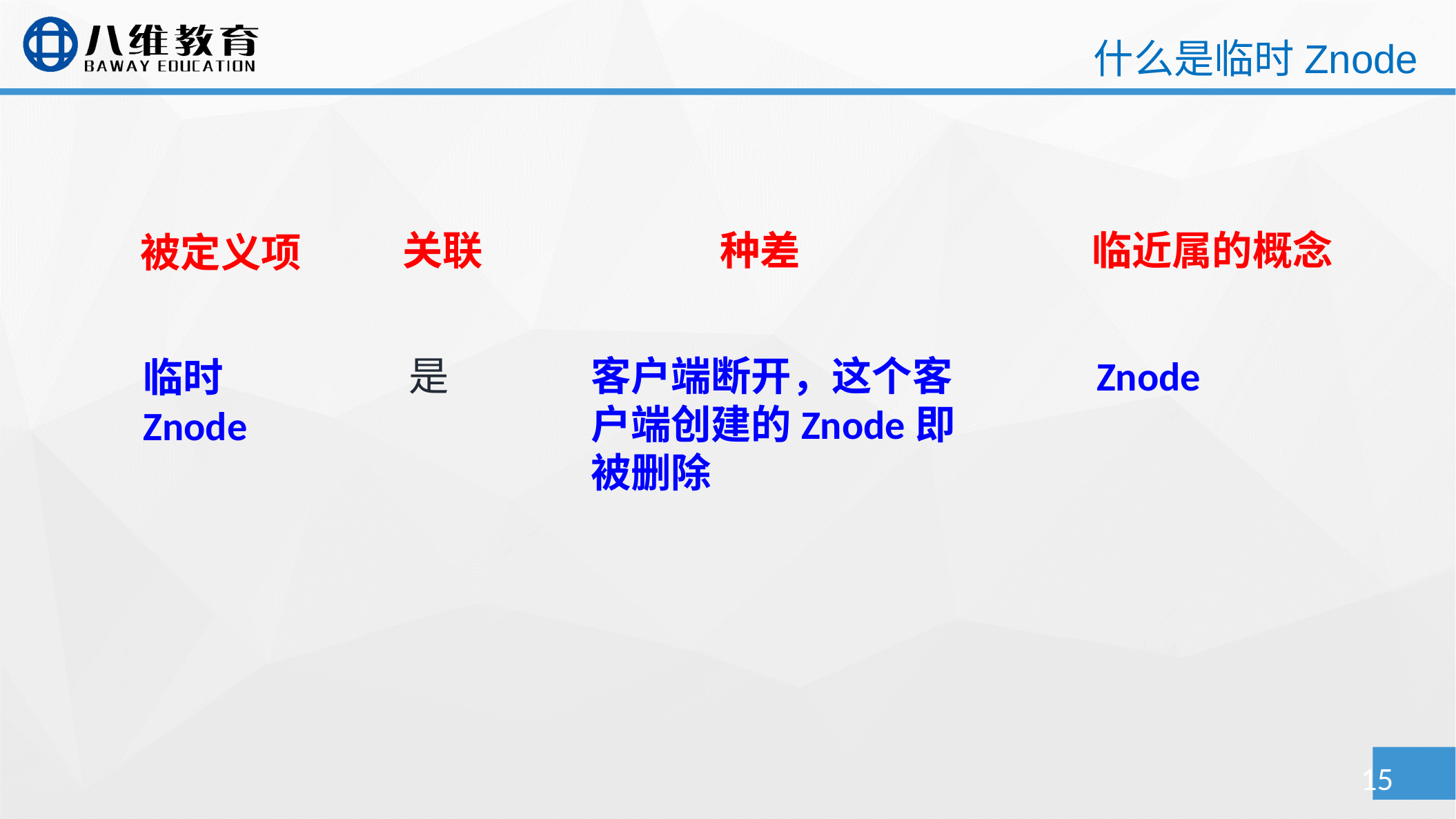

什么是临时Znode
临近属的概念
关联
种差
被定义项
客户端断开，这个客户端创建的Znode即被删除
Znode
       是
临时Znode